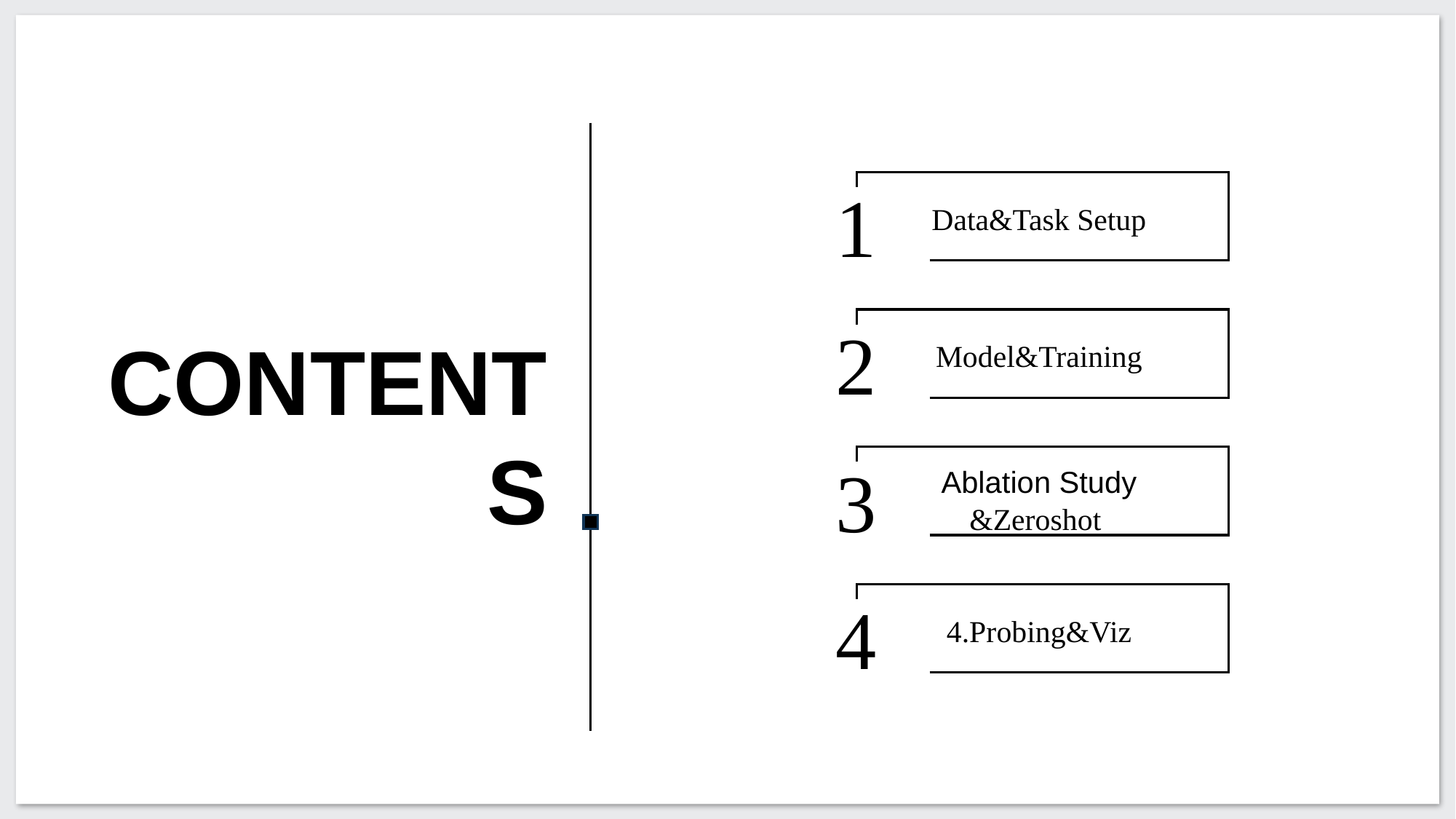

PPT模板 http://www.1ppt.com/moban/
1

Data&Task Setup
2

Model&Training
CONTENTS
3

Ablation Study
&Zeroshot

4

4.Probing&Viz